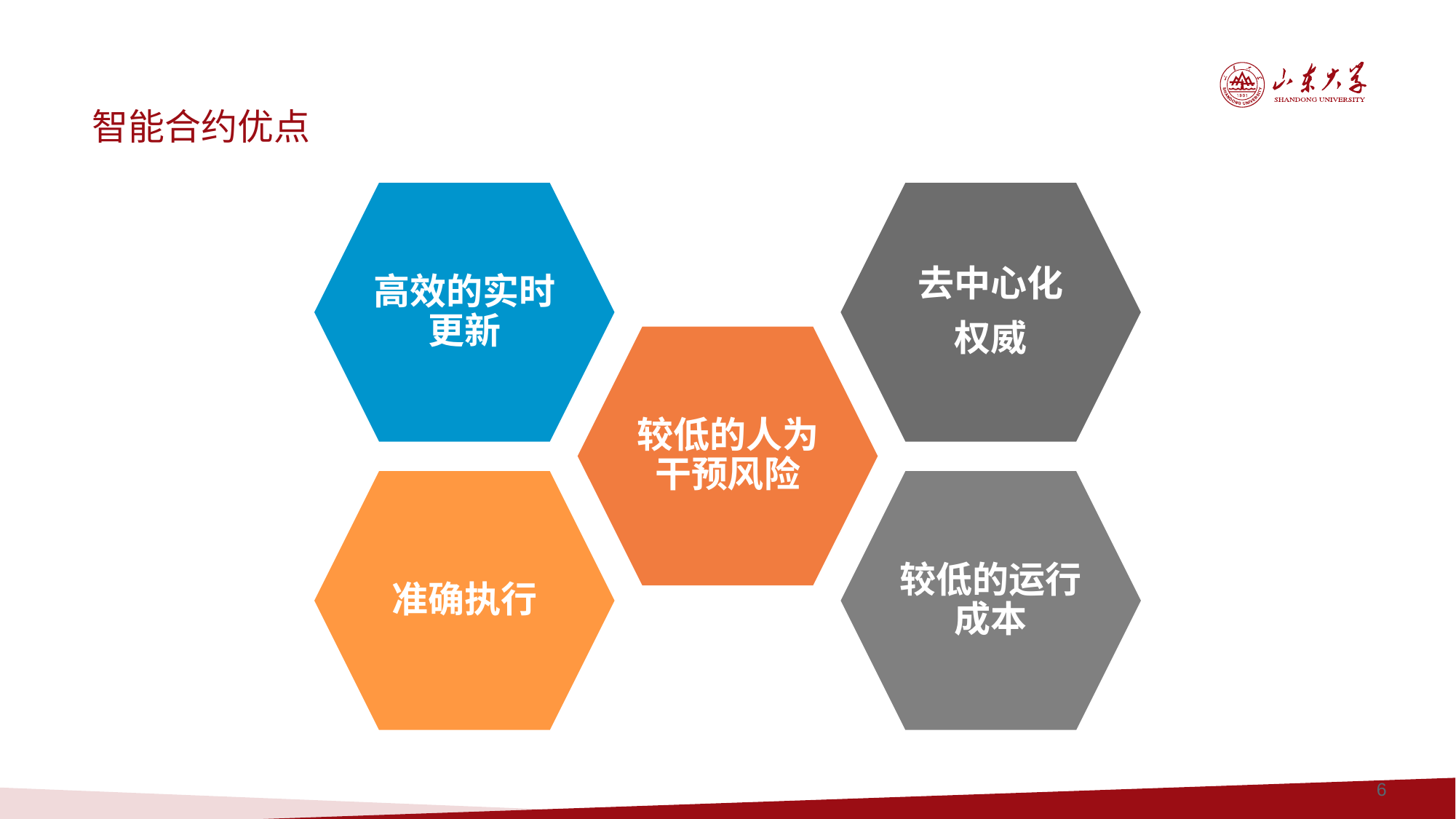

智能合约优点
高效的实时更新
去中心化
权威
较低的人为干预风险
准确执行
较低的运行成本
6